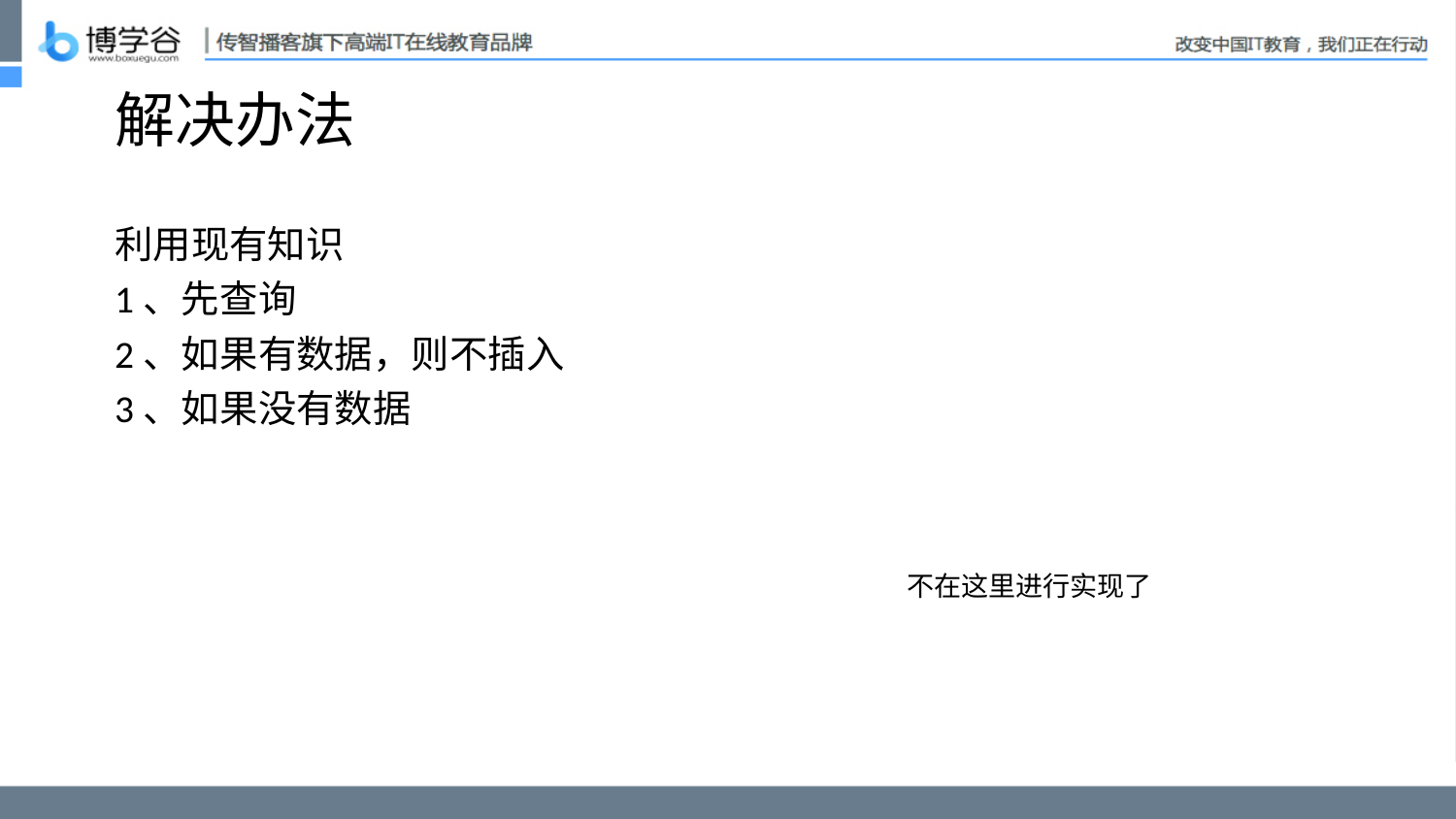

# 解决办法
利用现有知识
1、先查询
2、如果有数据，则不插入
3、如果没有数据
不在这里进行实现了